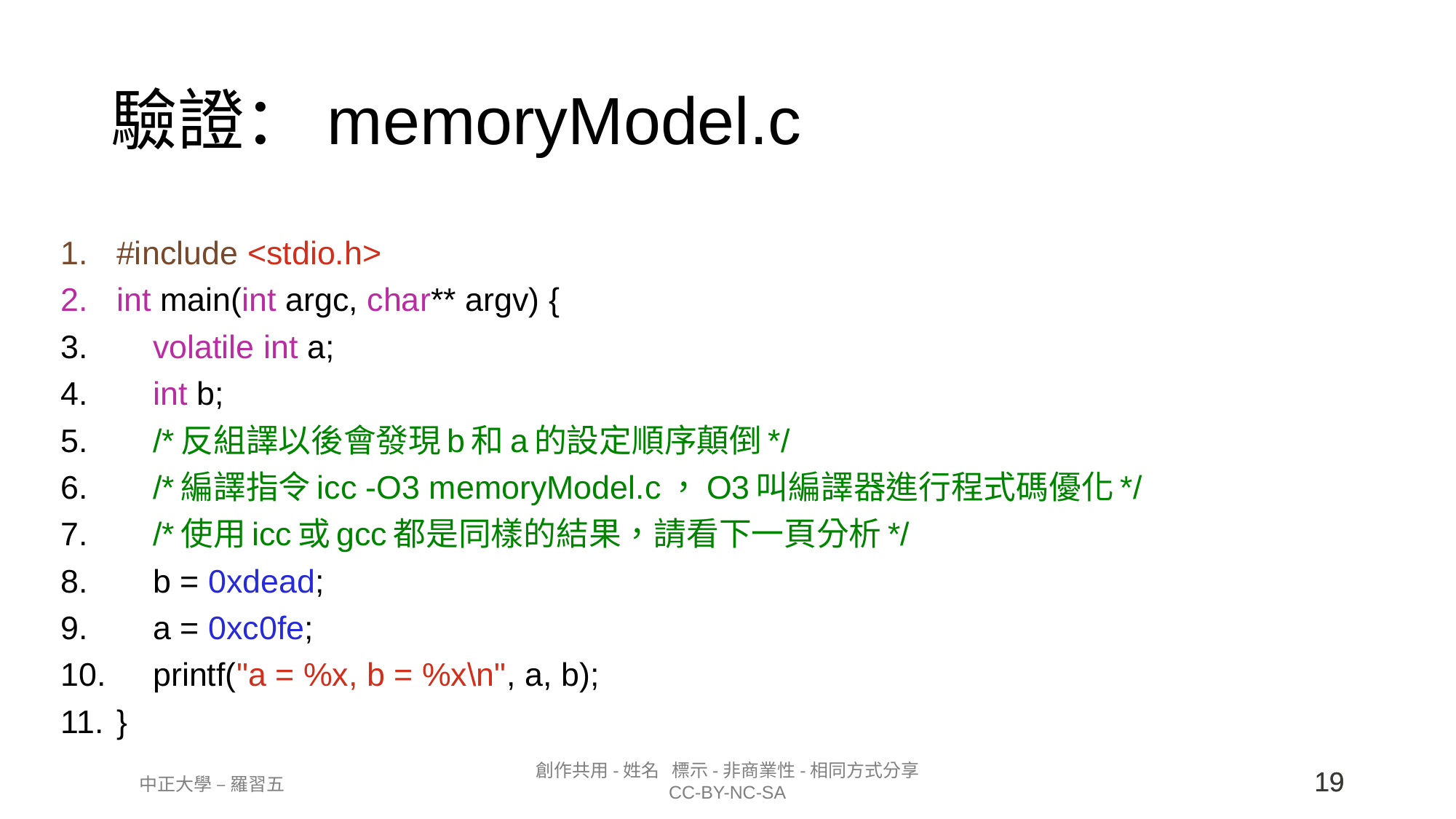

# 驗證：memoryModel.c
#include <stdio.h>
int main(int argc, char** argv) {
    volatile int a;
    int b;
    /*反組譯以後會發現b和a的設定順序顛倒*/
    /*編譯指令icc -O3 memoryModel.c，O3叫編譯器進行程式碼優化*/
    /*使用icc或gcc都是同樣的結果，請看下一頁分析*/
    b = 0xdead;
    a = 0xc0fe;
    printf("a = %x, b = %x\n", a, b);
}